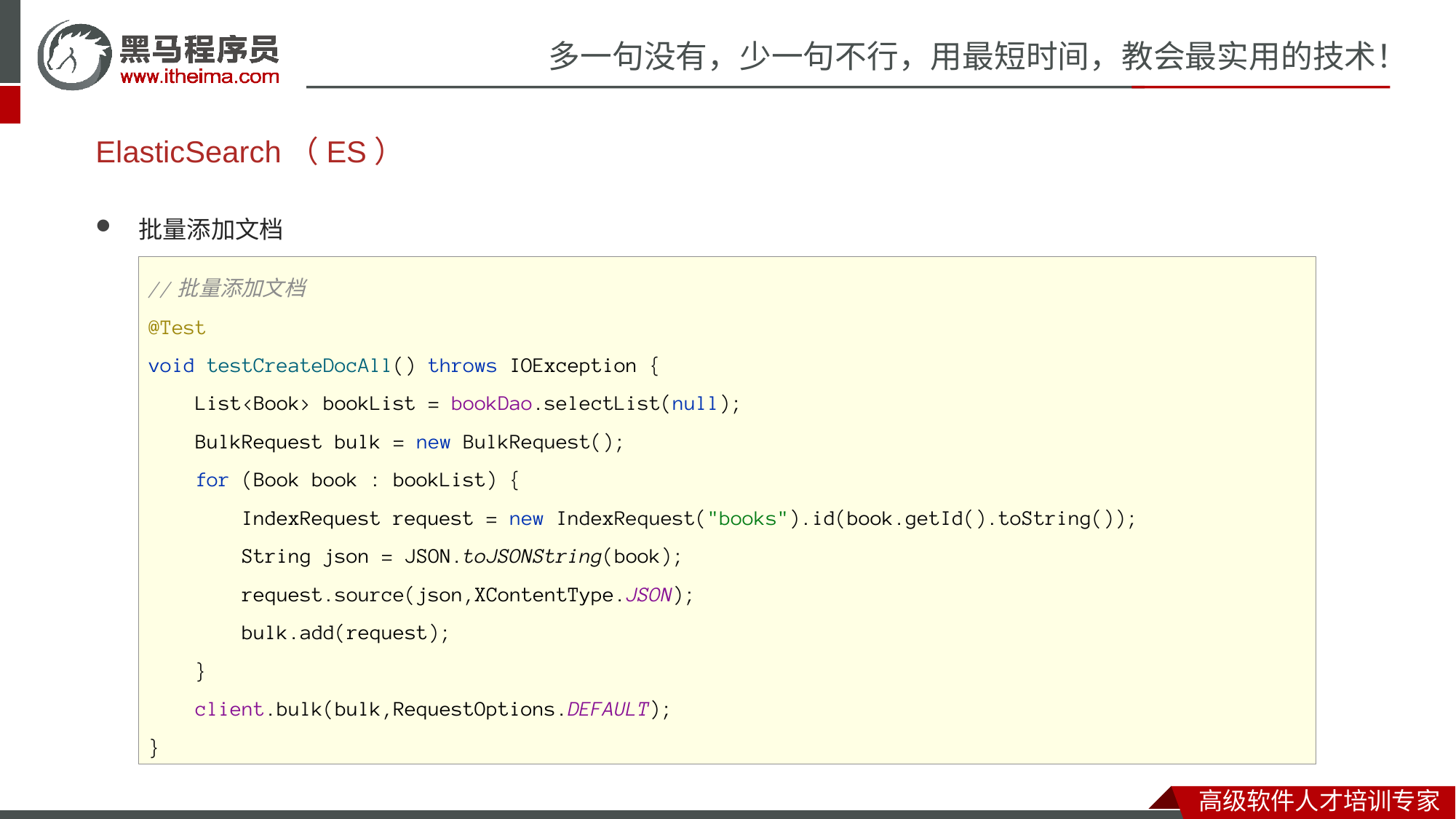

# ElasticSearch（ES）
批量添加文档
//批量添加文档
@Test
void testCreateDocAll() throws IOException {
    List<Book> bookList = bookDao.selectList(null);
    BulkRequest bulk = new BulkRequest();
    for (Book book : bookList) {
        IndexRequest request = new IndexRequest("books").id(book.getId().toString());
        String json = JSON.toJSONString(book);
        request.source(json,XContentType.JSON);
        bulk.add(request);
    }
    client.bulk(bulk,RequestOptions.DEFAULT);
}